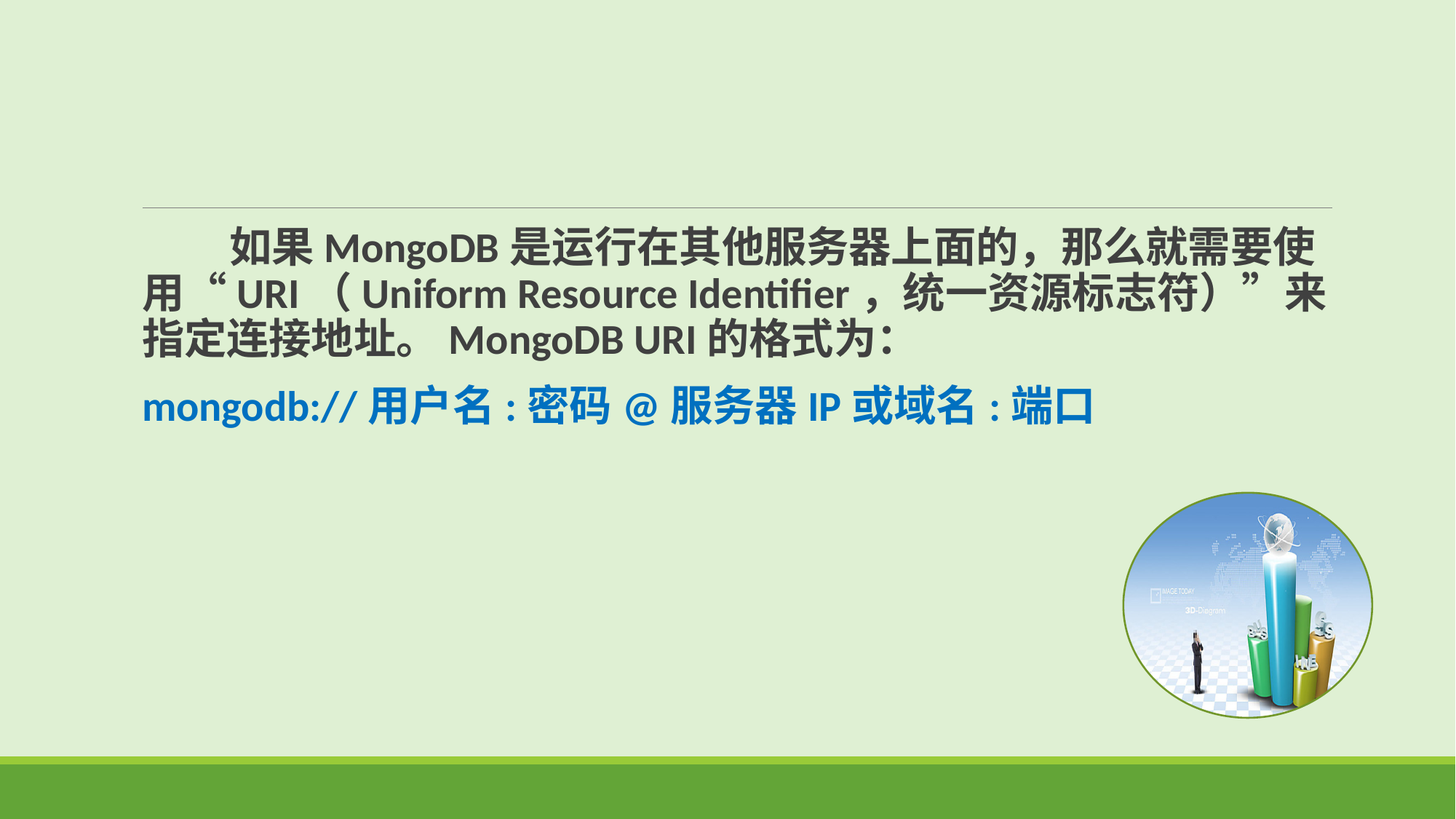

如果MongoDB是运行在其他服务器上面的，那么就需要使用“URI（Uniform Resource Identifier，统一资源标志符）”来指定连接地址。MongoDB URI的格式为：
mongodb://用户名:密码@服务器IP或域名:端口